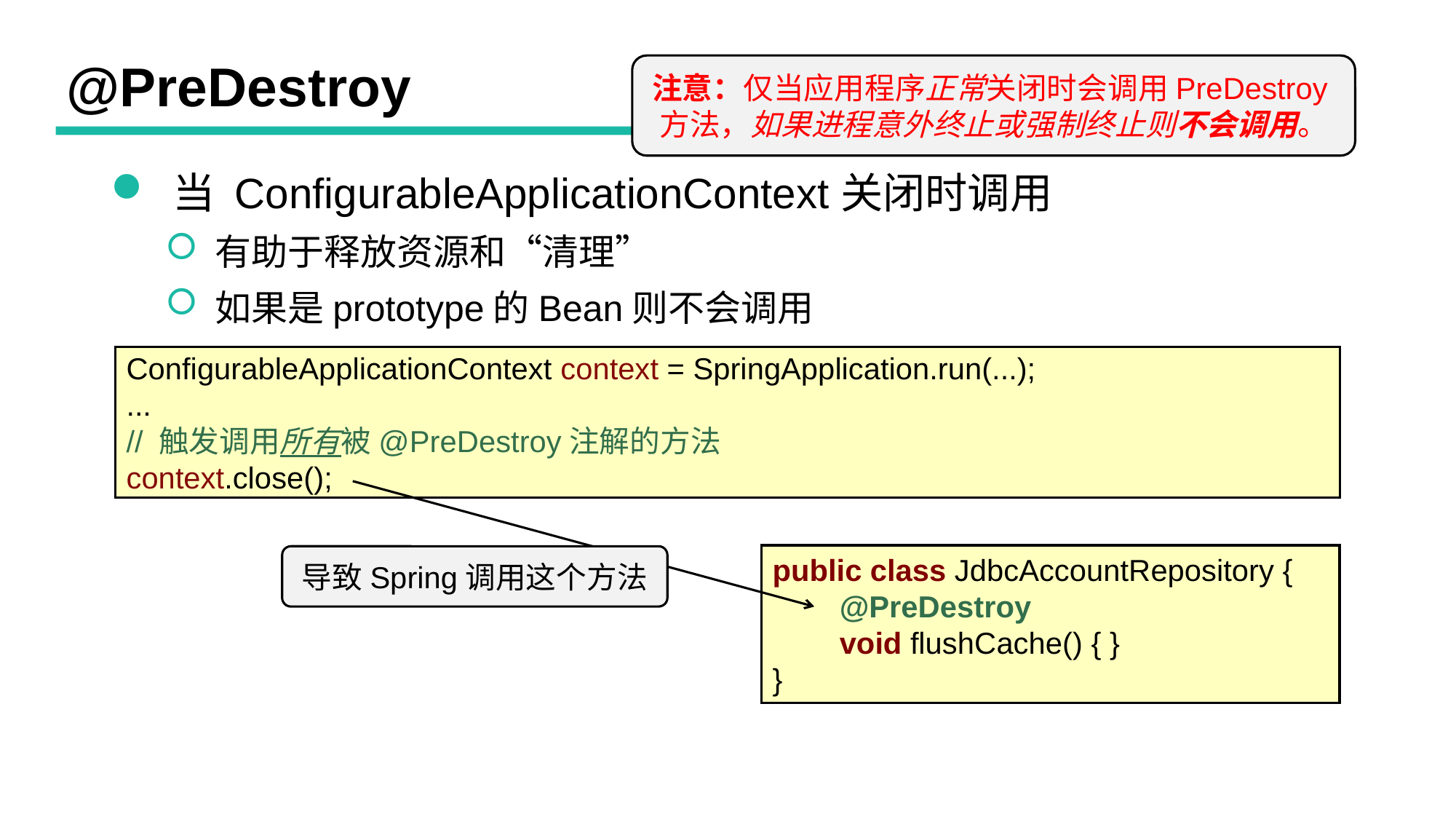

# @PreDestroy
注意：仅当应用程序正常关闭时会调用PreDestroy方法，如果进程意外终止或强制终止则不会调用。
 当 ConfigurableApplicationContext关闭时调用
 有助于释放资源和“清理”
 如果是prototype的Bean则不会调用
ConfigurableApplicationContext context = SpringApplication.run(...);
...
// 触发调用所有被@PreDestroy注解的方法
context.close();
public class JdbcAccountRepository {
        @PreDestroy
        void flushCache() { }
}
导致Spring调用这个方法